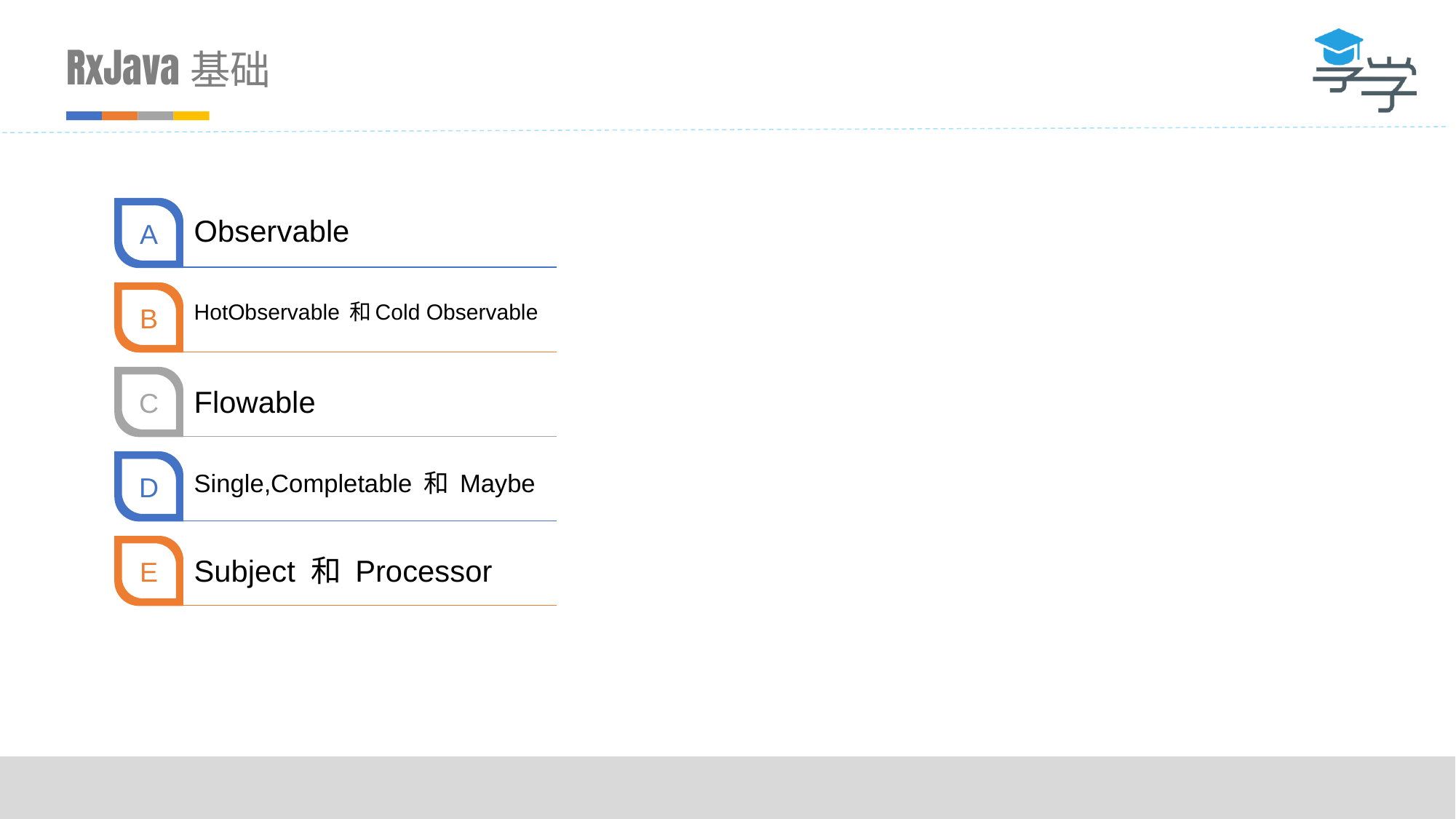

RxJava基础

A
Observable
B
HotObservable 和Cold Observable
C
Flowable
D
Single,Completable 和 Maybe
E
Subject 和 Processor